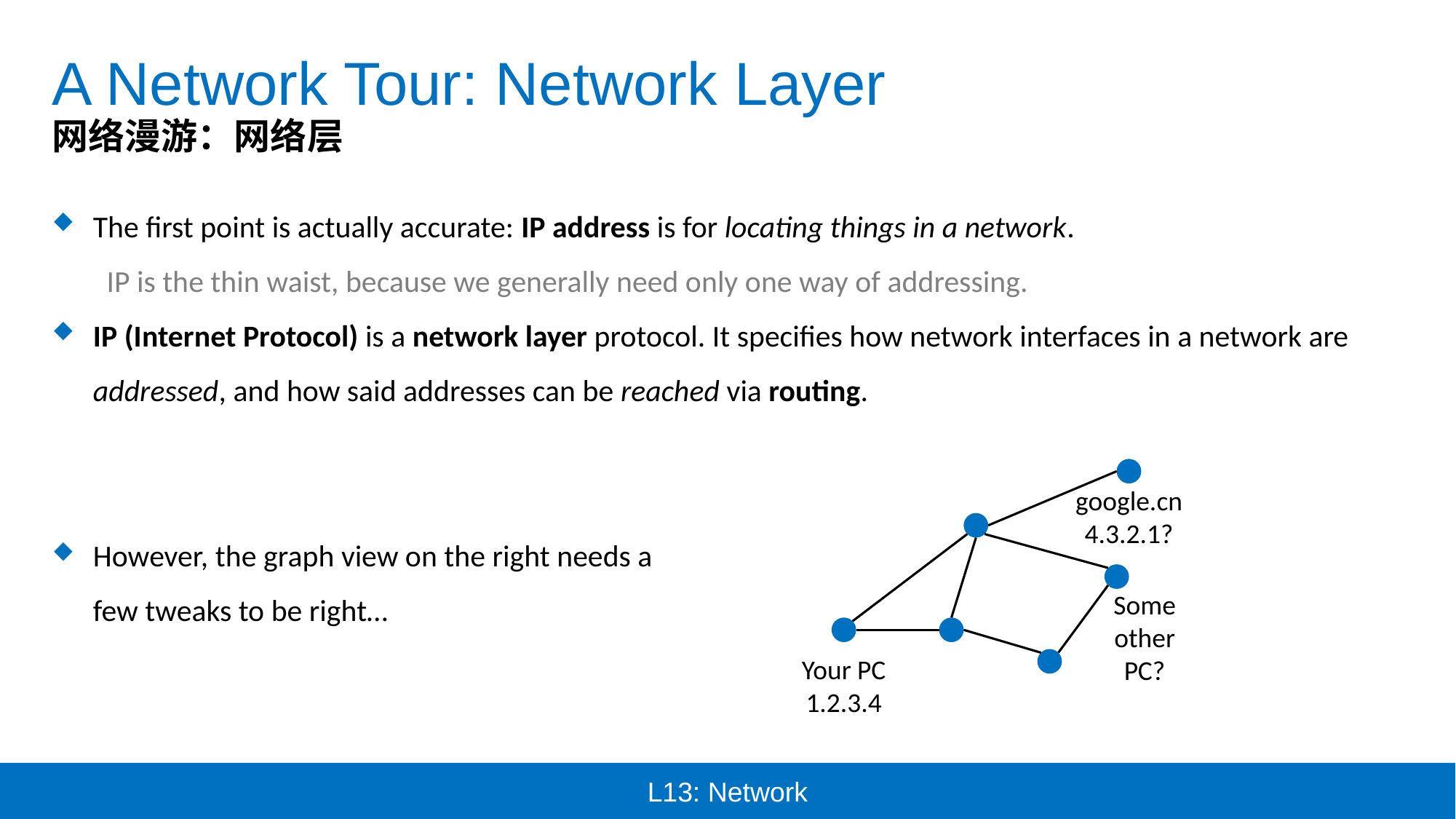

A Network Tour: Network Layer
网络漫游：网络层
The first point is actually accurate: IP address is for locating things in a network.
IP is the thin waist, because we generally need only one way of addressing.
IP (Internet Protocol) is a network layer protocol. It specifies how network interfaces in a network are addressed, and how said addresses can be reached via routing.

google.cn
4.3.2.1?
However, the graph view on the right needs a few tweaks to be right…

Some other PC?

Your PC
1.2.3.4

L13: Network
6